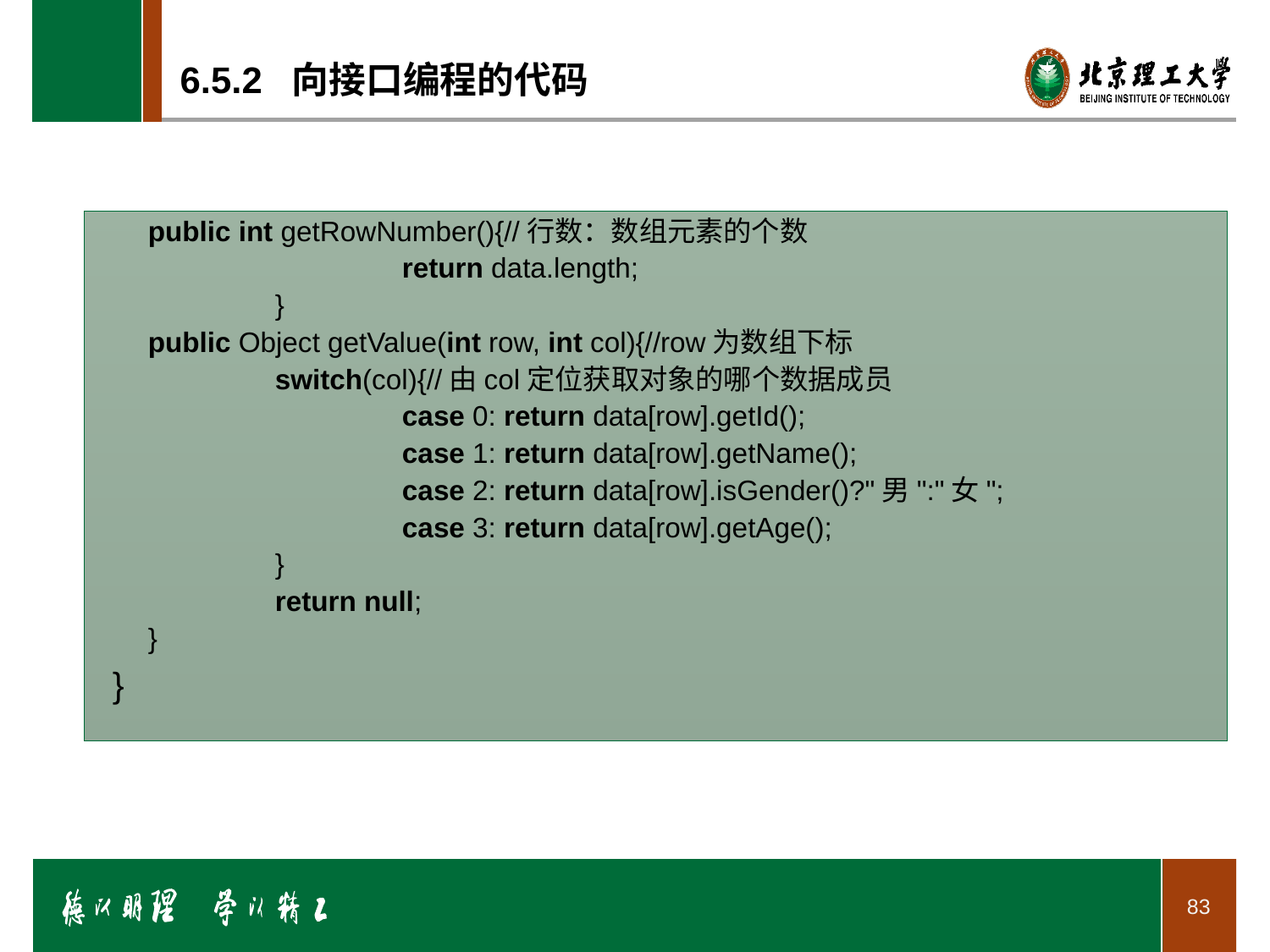

# 6.5.2  向接口编程的代码
public int getRowNumber(){//行数：数组元素的个数
		return data.length;
	}
public Object getValue(int row, int col){//row为数组下标
	switch(col){//由col定位获取对象的哪个数据成员
		case 0: return data[row].getId();
		case 1: return data[row].getName();
		case 2: return data[row].isGender()?"男":"女";
		case 3: return data[row].getAge();
	}
	return null;
}
}